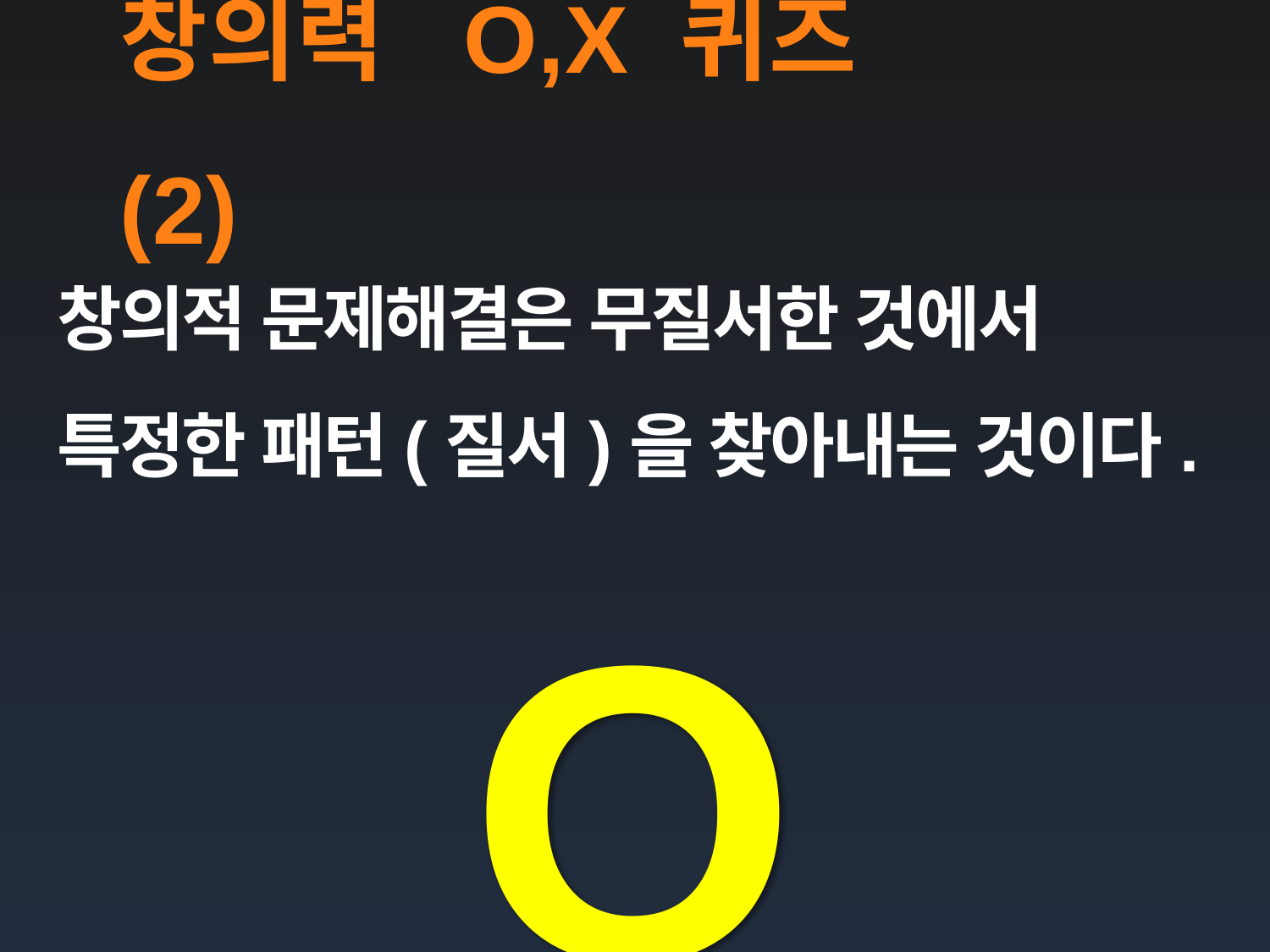

# 창의력  O,X 퀴즈(2)
창의적 문제해결은 무질서한 것에서
특정한 패턴(질서)을 찾아내는 것이다.
O